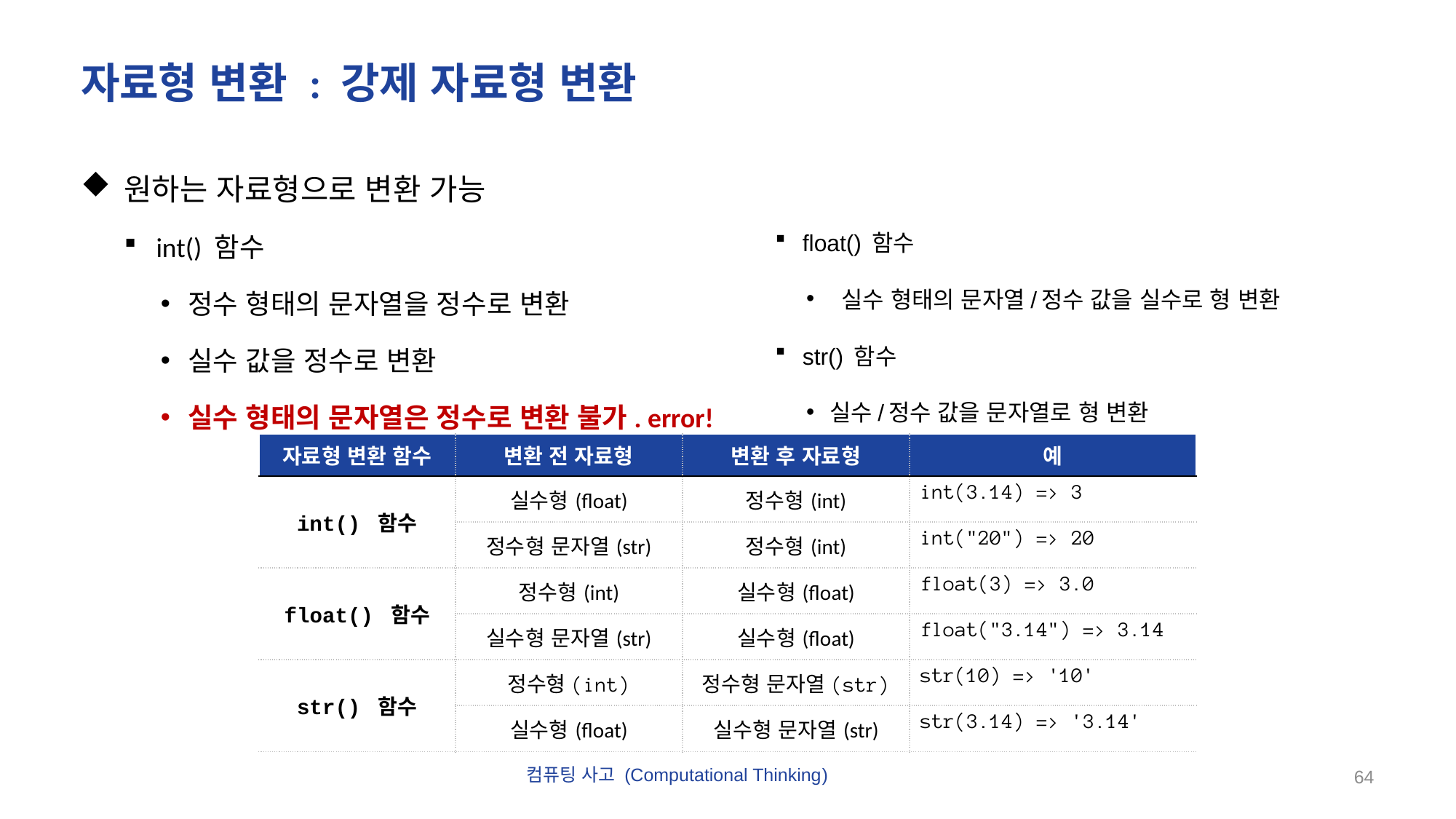

# 자료형 변환 : 강제 자료형 변환
원하는 자료형으로 변환 가능
int() 함수
정수 형태의 문자열을 정수로 변환
실수 값을 정수로 변환
실수 형태의 문자열은 정수로 변환 불가. error!
float() 함수
 실수 형태의 문자열/정수 값을 실수로 형 변환
str() 함수
실수/정수 값을 문자열로 형 변환
| 자료형 변환 함수 | 변환 전 자료형 | 변환 후 자료형 | 예 |
| --- | --- | --- | --- |
| int() 함수 | 실수형(float) | 정수형(int) | int(3.14) => 3 |
|  | 정수형 문자열(str) | 정수형(int) | int("20") => 20 |
| float() 함수 | 정수형(int) | 실수형(float) | float(3) => 3.0 |
|  | 실수형 문자열(str) | 실수형(float) | float("3.14") => 3.14 |
| str() 함수 | 정수형(int) | 정수형 문자열(str) | str(10) => '10' |
|  | 실수형(float) | 실수형 문자열(str) | str(3.14) => '3.14' |